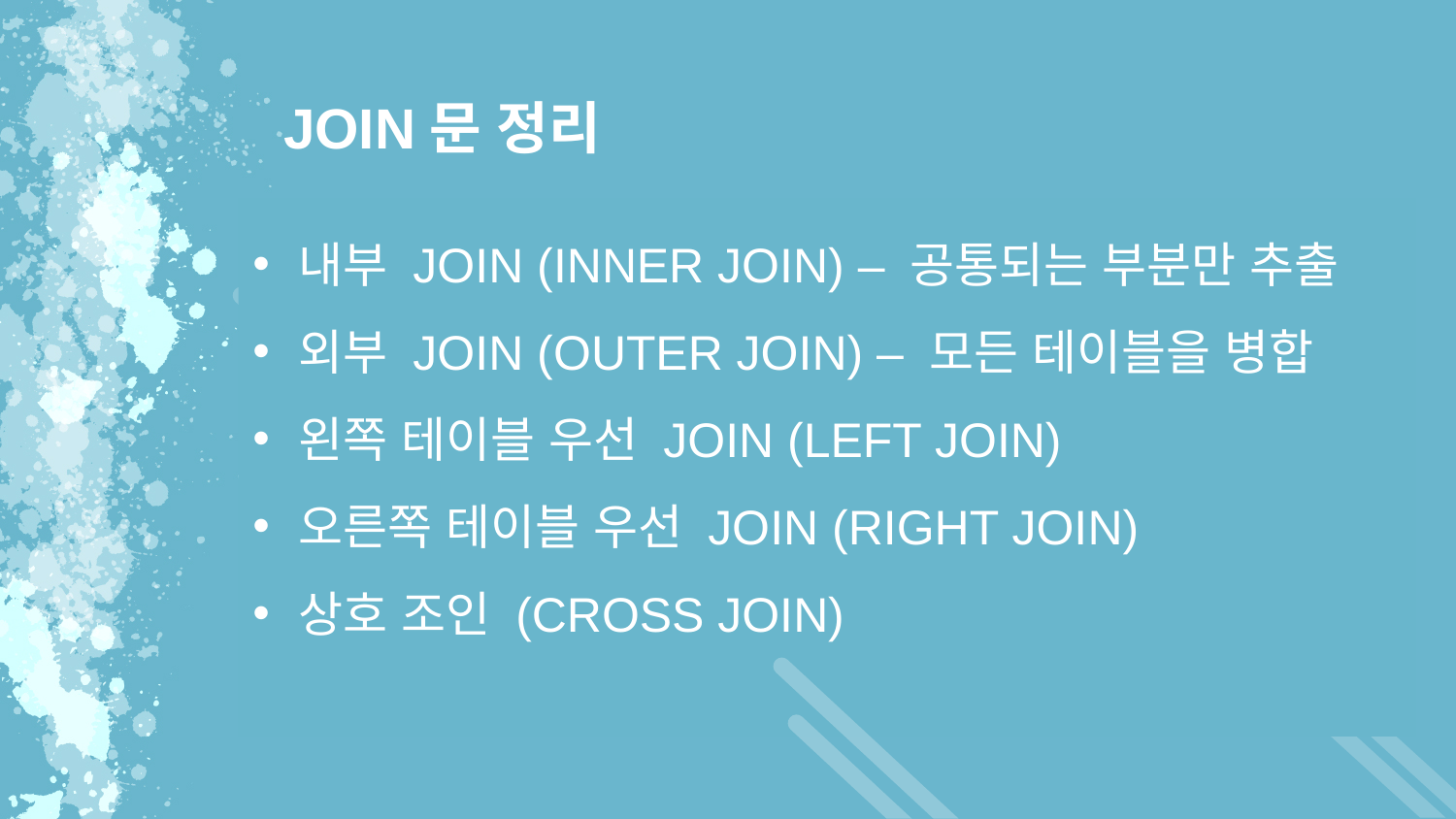

JOIN문 정리
내부 JOIN (INNER JOIN) – 공통되는 부분만 추출
외부 JOIN (OUTER JOIN) – 모든 테이블을 병합
왼쪽 테이블 우선 JOIN (LEFT JOIN)
오른쪽 테이블 우선 JOIN (RIGHT JOIN)
상호 조인 (CROSS JOIN)